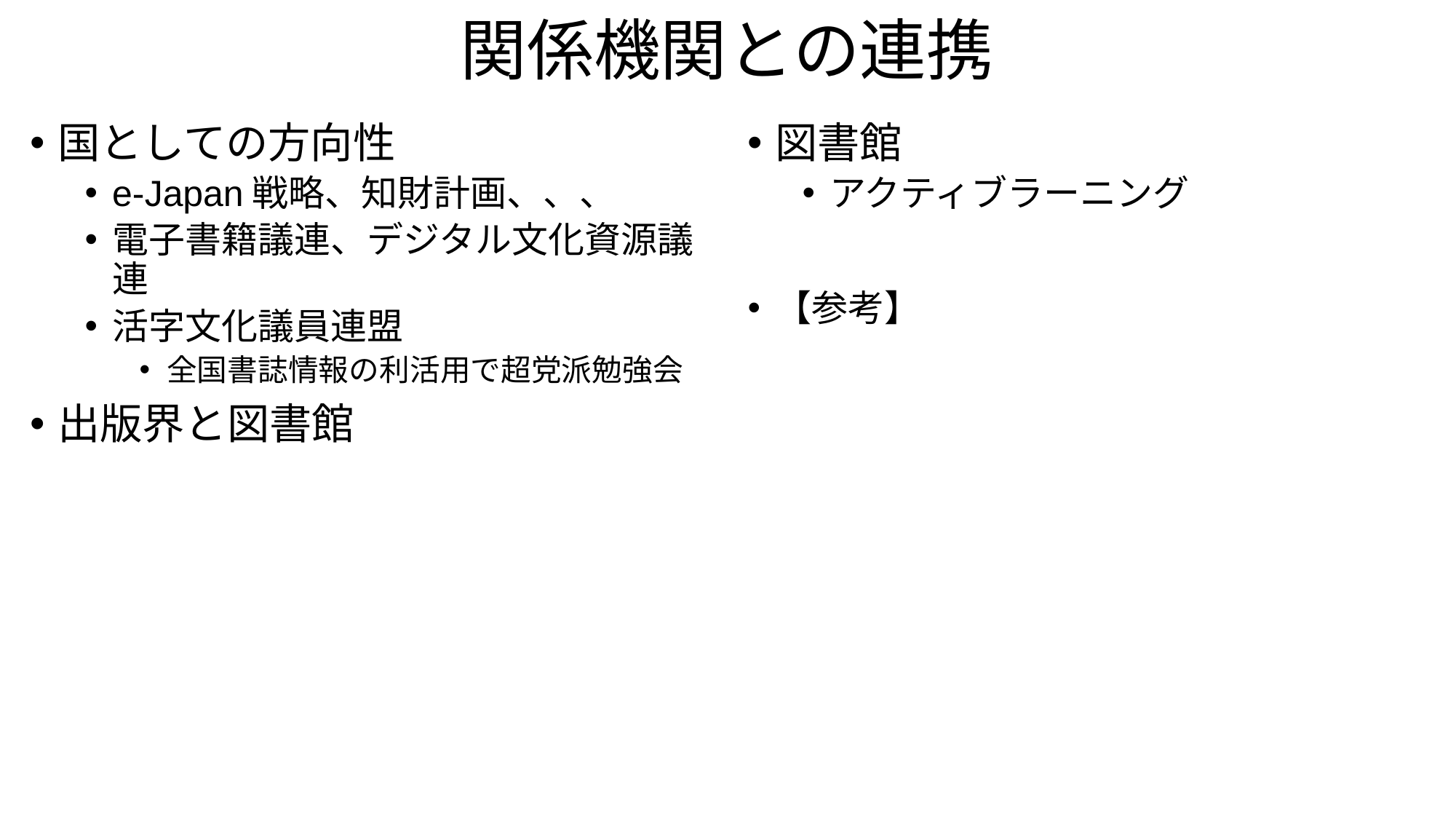

# 関係機関との連携
国としての方向性
e-Japan戦略、知財計画、、、
電子書籍議連、デジタル文化資源議連
活字文化議員連盟
全国書誌情報の利活用で超党派勉強会
出版界と図書館

図書館
アクティブラーニング

【参考】